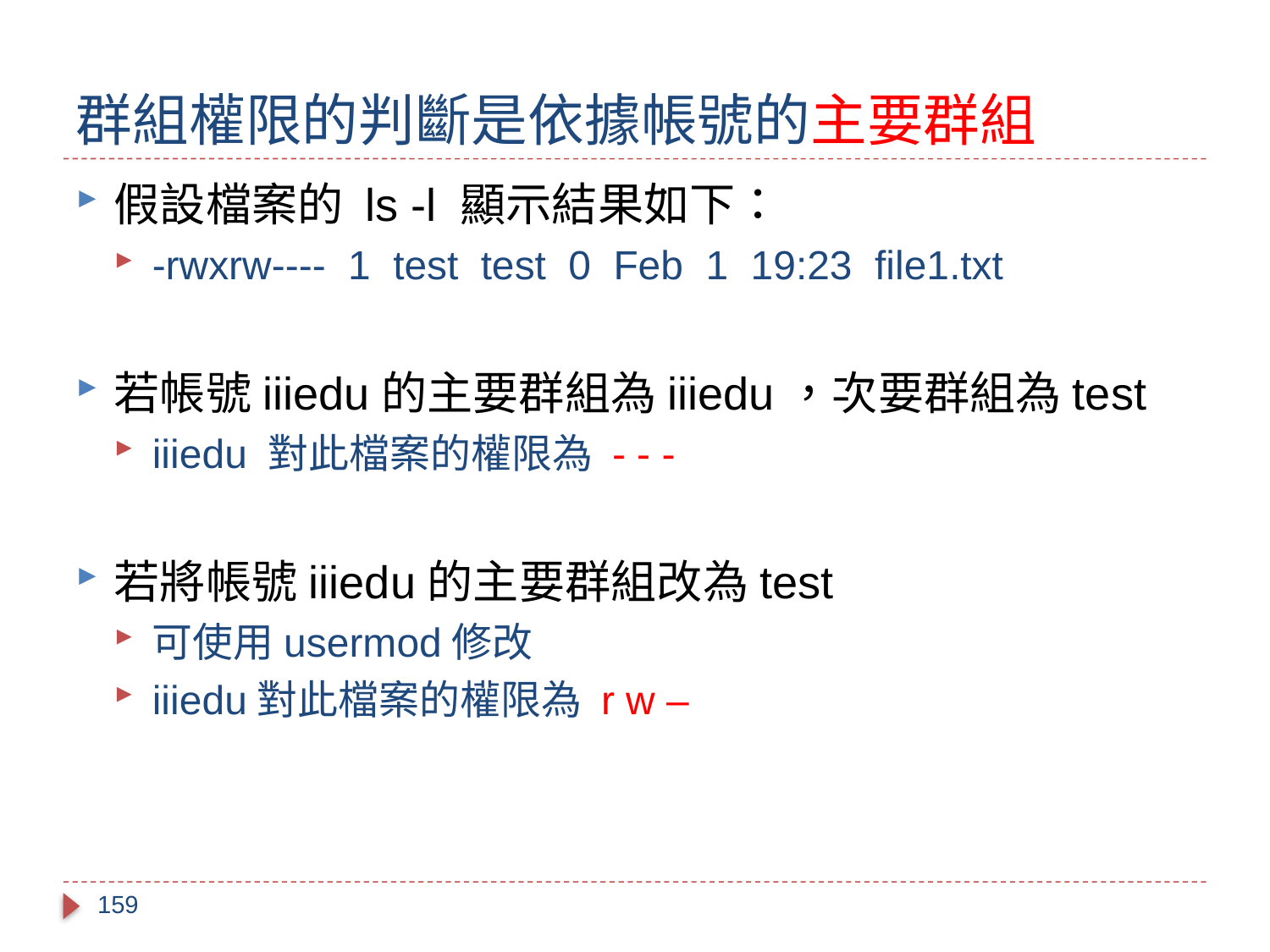

# 群組權限的判斷是依據帳號的主要群組
假設檔案的 ls -l 顯示結果如下：
-rwxrw----  1  test  test  0  Feb  1  19:23  file1.txt

若帳號iiiedu的主要群組為iiiedu，次要群組為test
iiiedu 對此檔案的權限為 - - -

若將帳號iiiedu的主要群組改為test
可使用usermod修改
iiiedu對此檔案的權限為 r w –

159